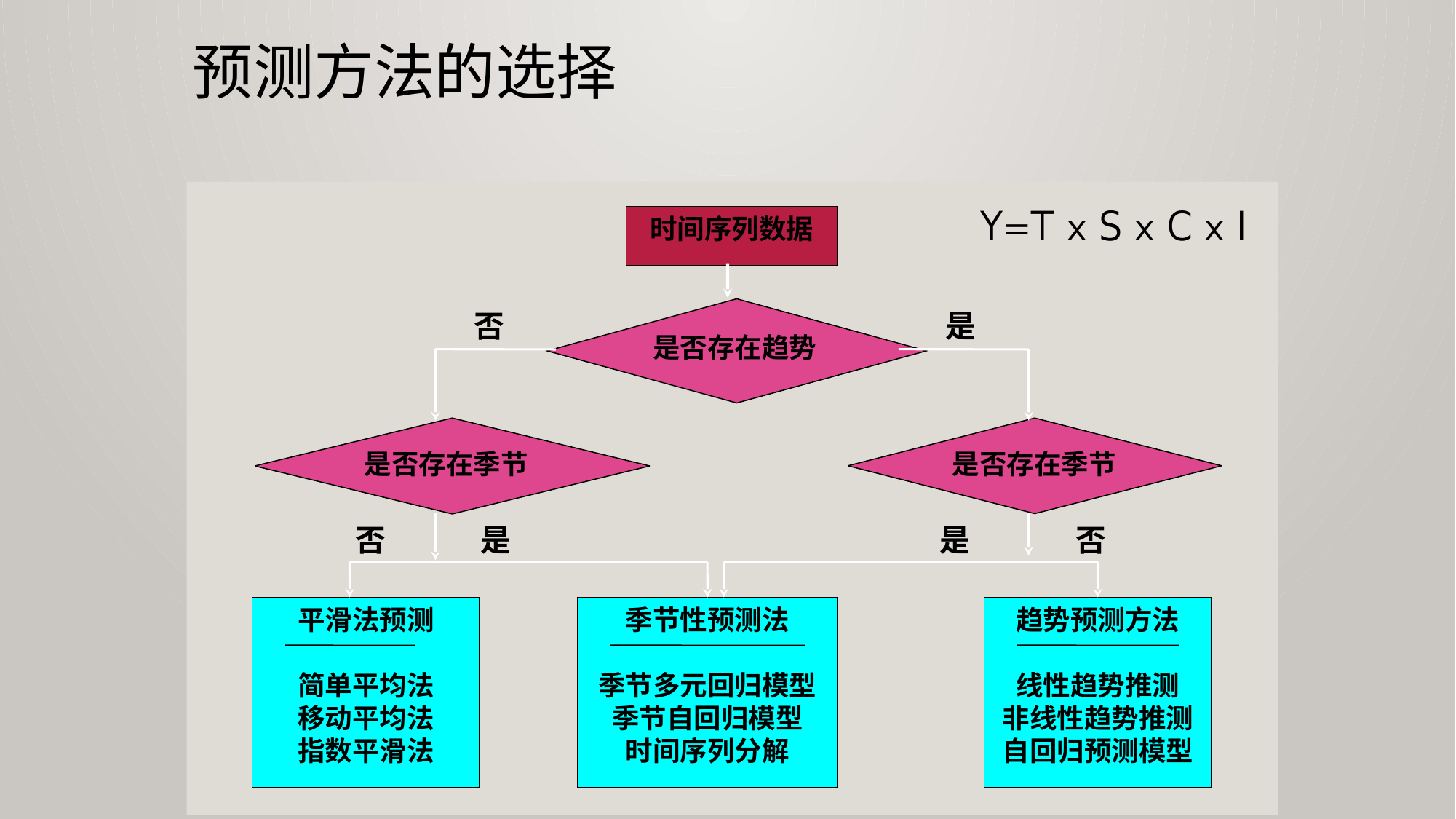

# 预测方法的选择

Y=T x S x C x I
时间序列数据

是否存在趋势
否
是

是否存在季节
是否存在季节

否
是
是
否

平滑法预测

简单平均法
移动平均法
指数平滑法
季节性预测法

季节多元回归模型
季节自回归模型
时间序列分解
趋势预测方法

线性趋势推测
非线性趋势推测
自回归预测模型